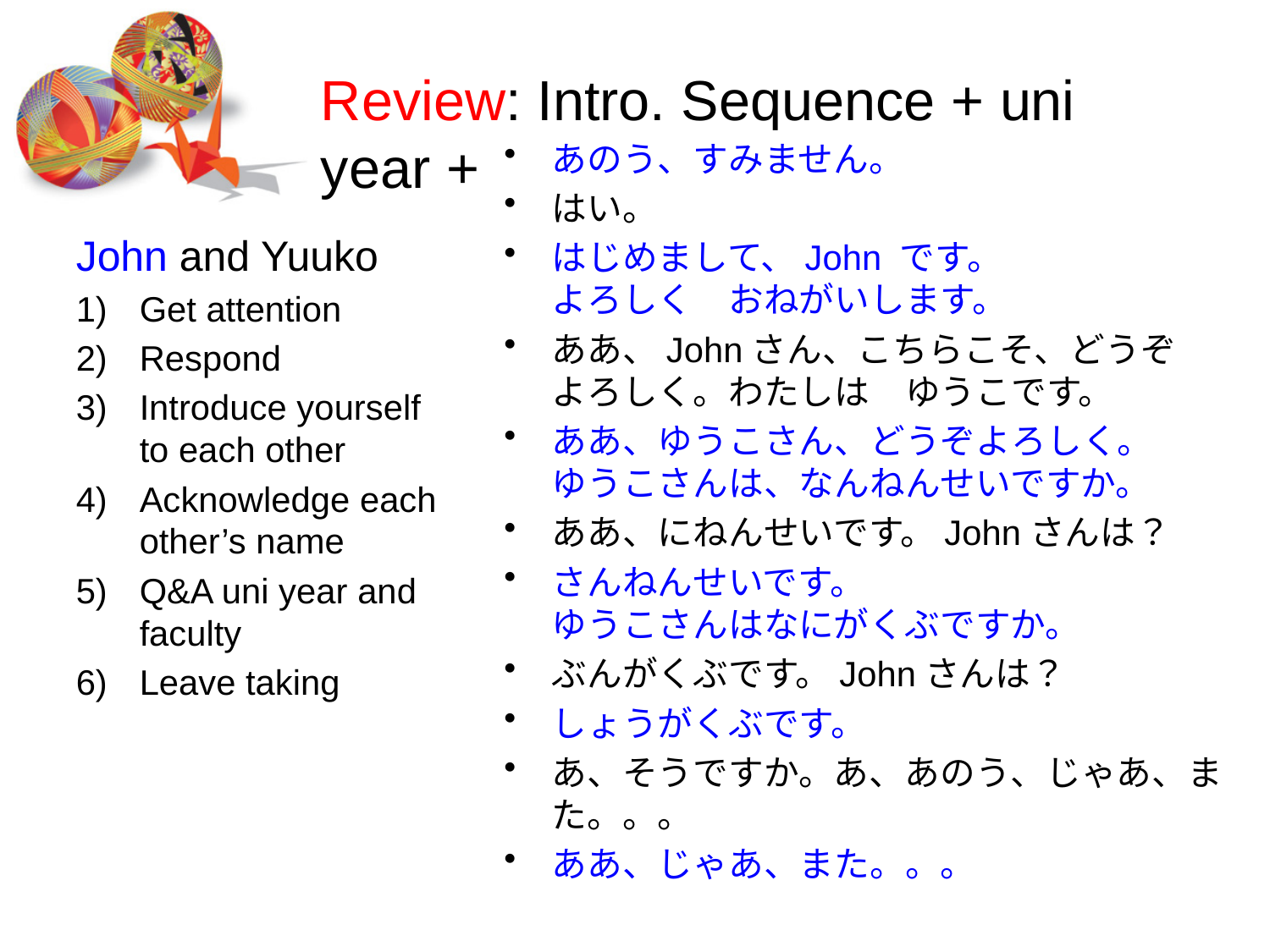

# Review: Intro. Sequence + uni year + faculty
あのう、すみません。
はい。
はじめまして、John です。
よろしく　おねがいします。
ああ、Johnさん、こちらこそ、どうぞ
よろしく。わたしは　ゆうこです。
ああ、ゆうこさん、どうぞよろしく。
ゆうこさんは、なんねんせいですか。
ああ、にねんせいです。Johnさんは？
さんねんせいです。
ゆうこさんはなにがくぶですか。
ぶんがくぶです。Johnさんは？
しょうがくぶです。
あ、そうですか。あ、あのう、じゃあ、また。。。
ああ、じゃあ、また。。。

John and Yuuko
Get attention
Respond
Introduce yourself to each other
Acknowledge each other’s name
Q&A uni year and faculty
Leave taking

12